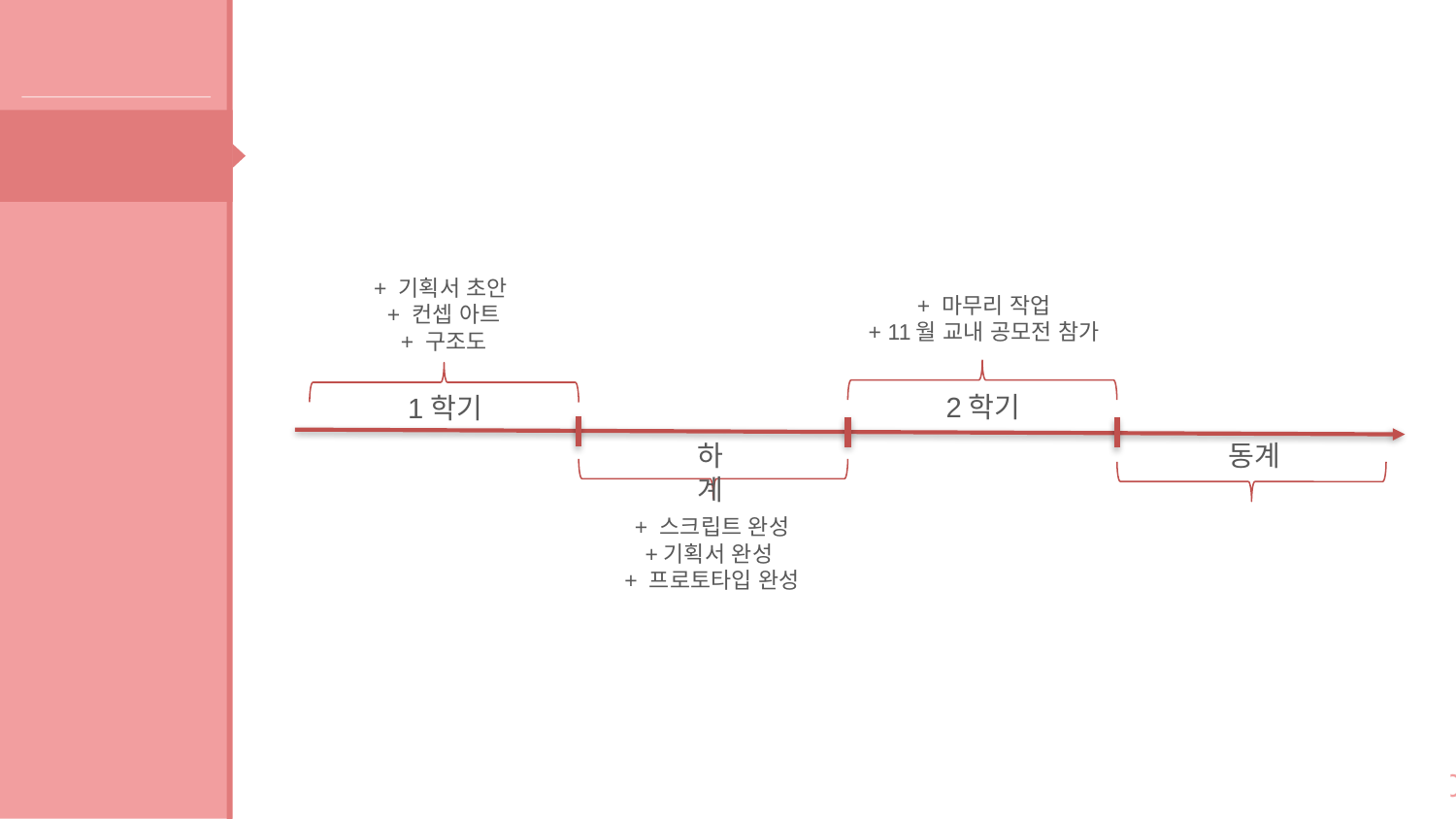

개발 현황

일정

+ 기획서 초안
+ 컨셉 아트
+ 구조도
+ 마무리 작업
+ 11월 교내 공모전 참가

2학기
1학기

동계
하계

+ 스크립트 완성
+기획서 완성
+ 프로토타입 완성